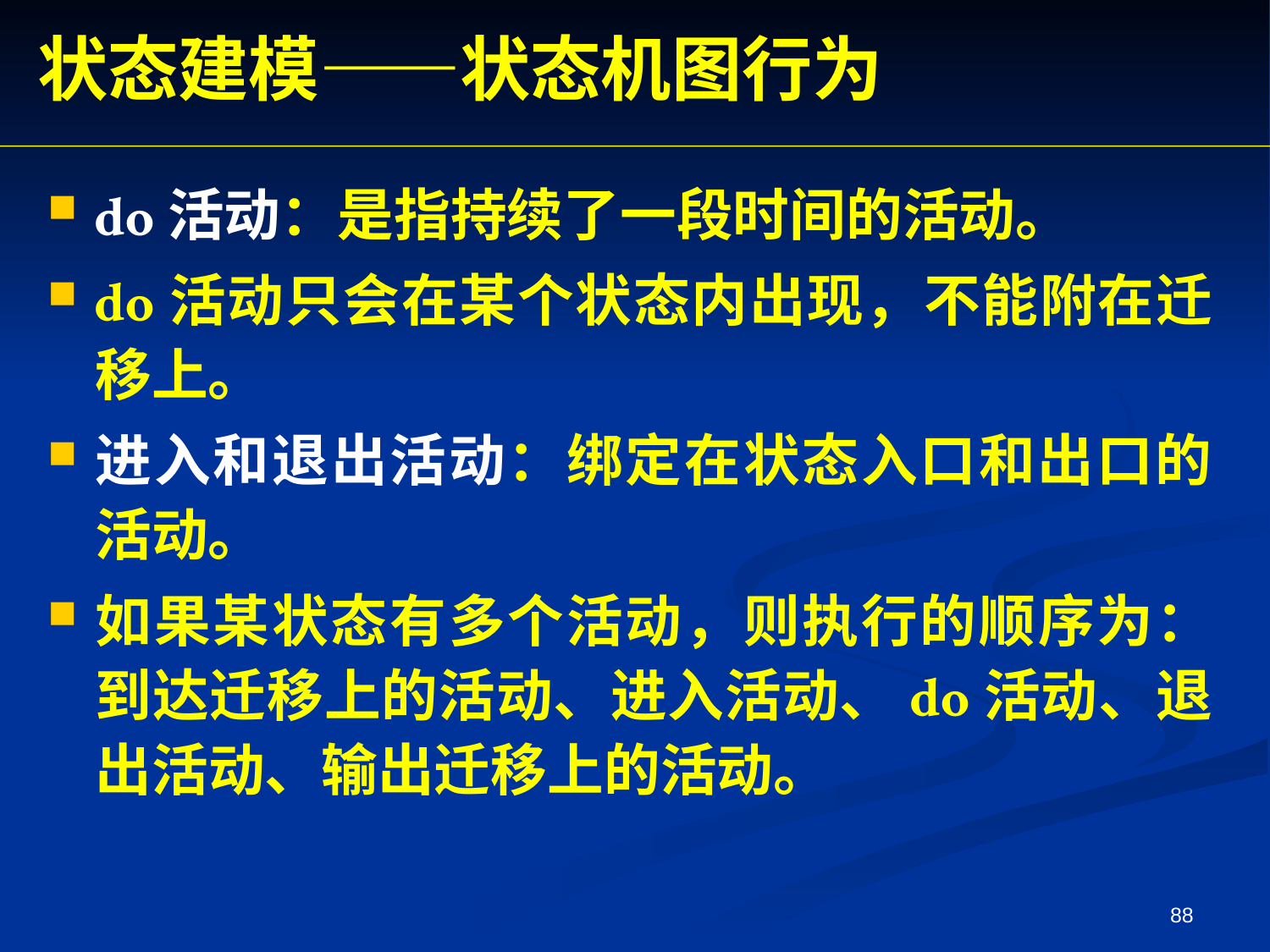

状态建模——状态机图行为

do活动：是指持续了一段时间的活动。
do活动只会在某个状态内出现，不能附在迁移上。
进入和退出活动：绑定在状态入口和出口的活动。
如果某状态有多个活动，则执行的顺序为：到达迁移上的活动、进入活动、do活动、退出活动、输出迁移上的活动。
88